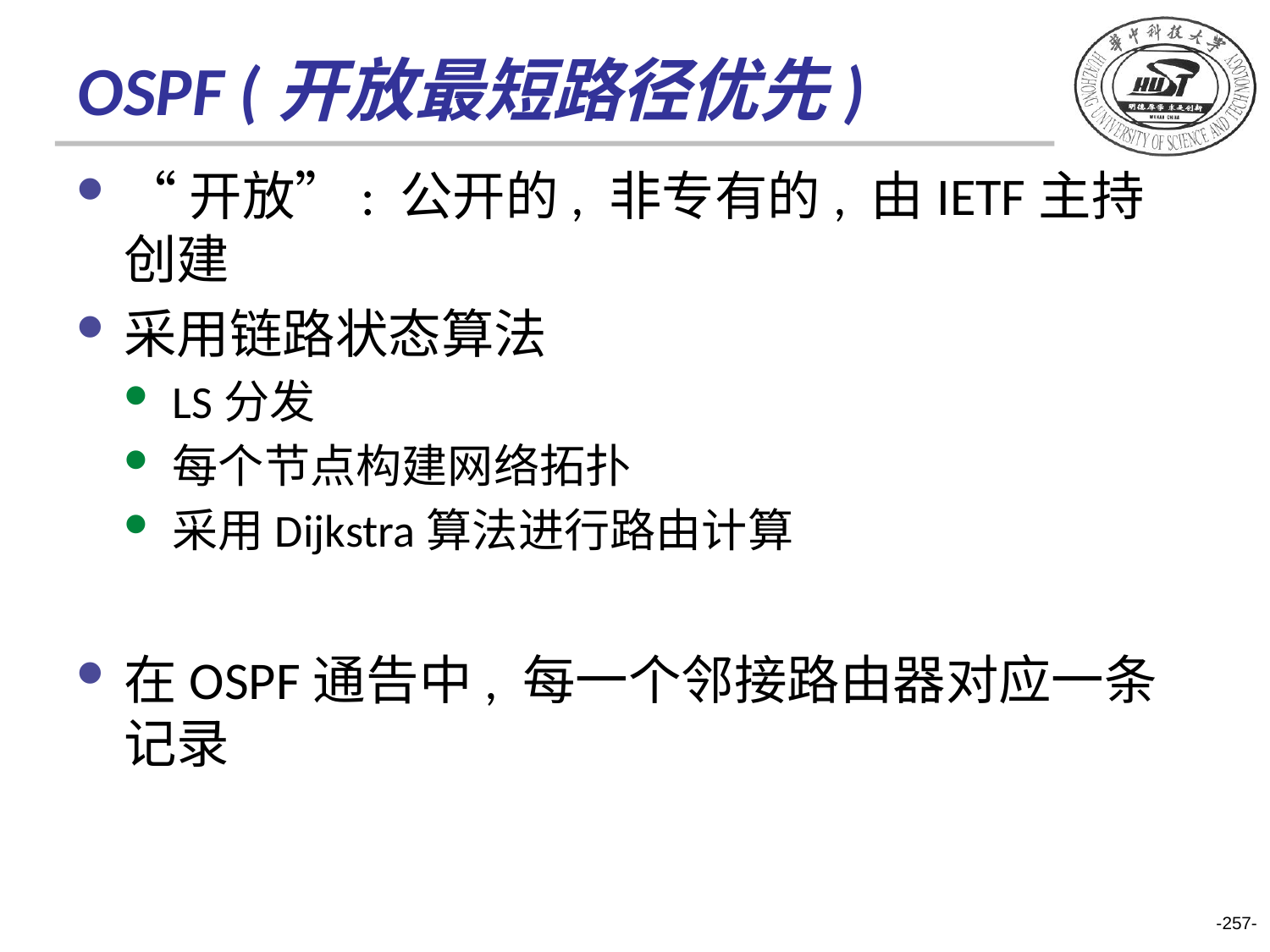

# OSPF (开放最短路径优先)
“开放”: 公开的, 非专有的, 由IETF主持创建
采用链路状态算法
LS分发
每个节点构建网络拓扑
采用Dijkstra算法进行路由计算

在OSPF通告中, 每一个邻接路由器对应一条记录
-257-